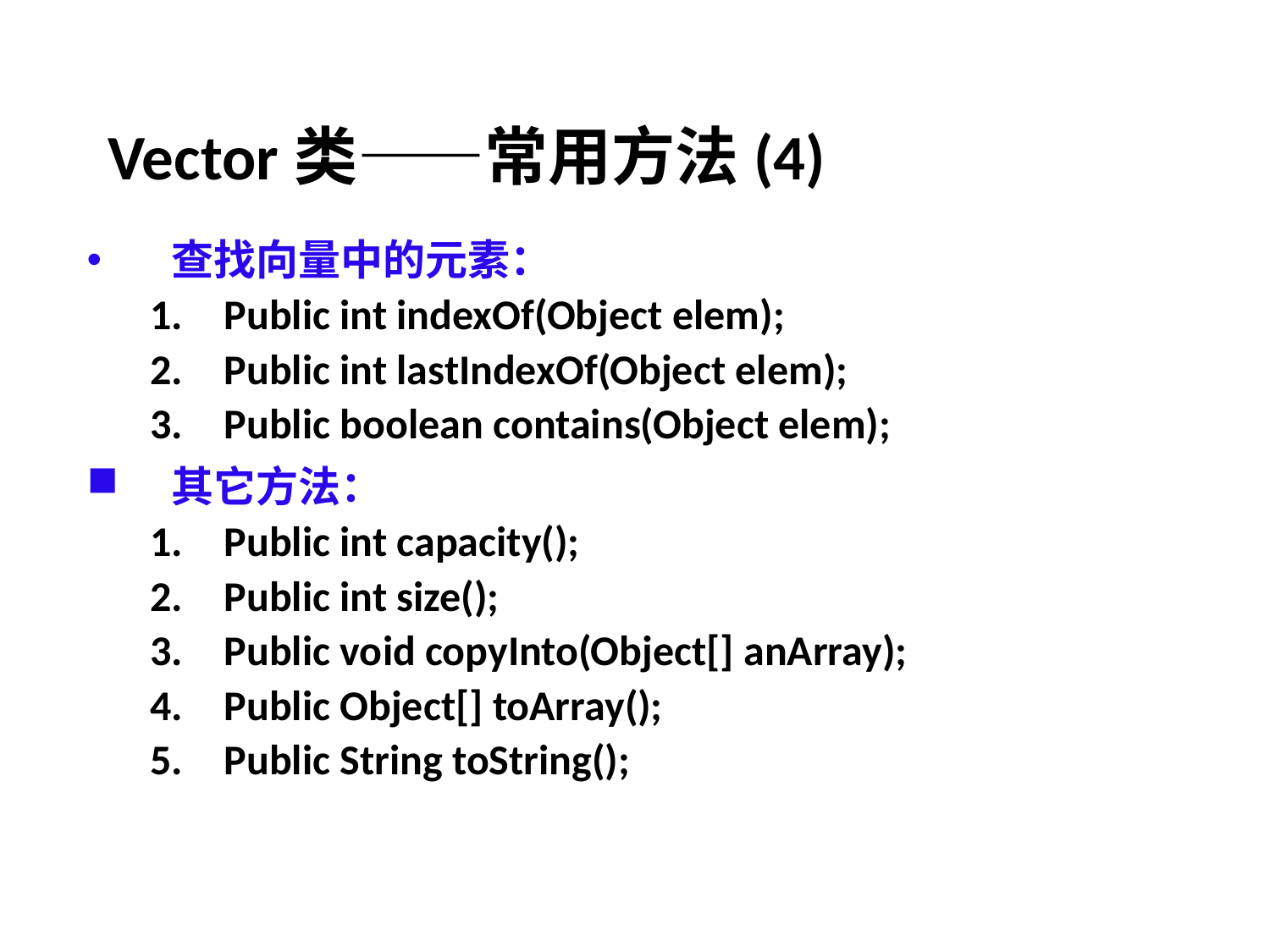

# Vector类——常用方法(4)
查找向量中的元素：
Public int indexOf(Object elem);
Public int lastIndexOf(Object elem);
Public boolean contains(Object elem);
其它方法：
Public int capacity();
Public int size();
Public void copyInto(Object[] anArray);
Public Object[] toArray();
Public String toString();